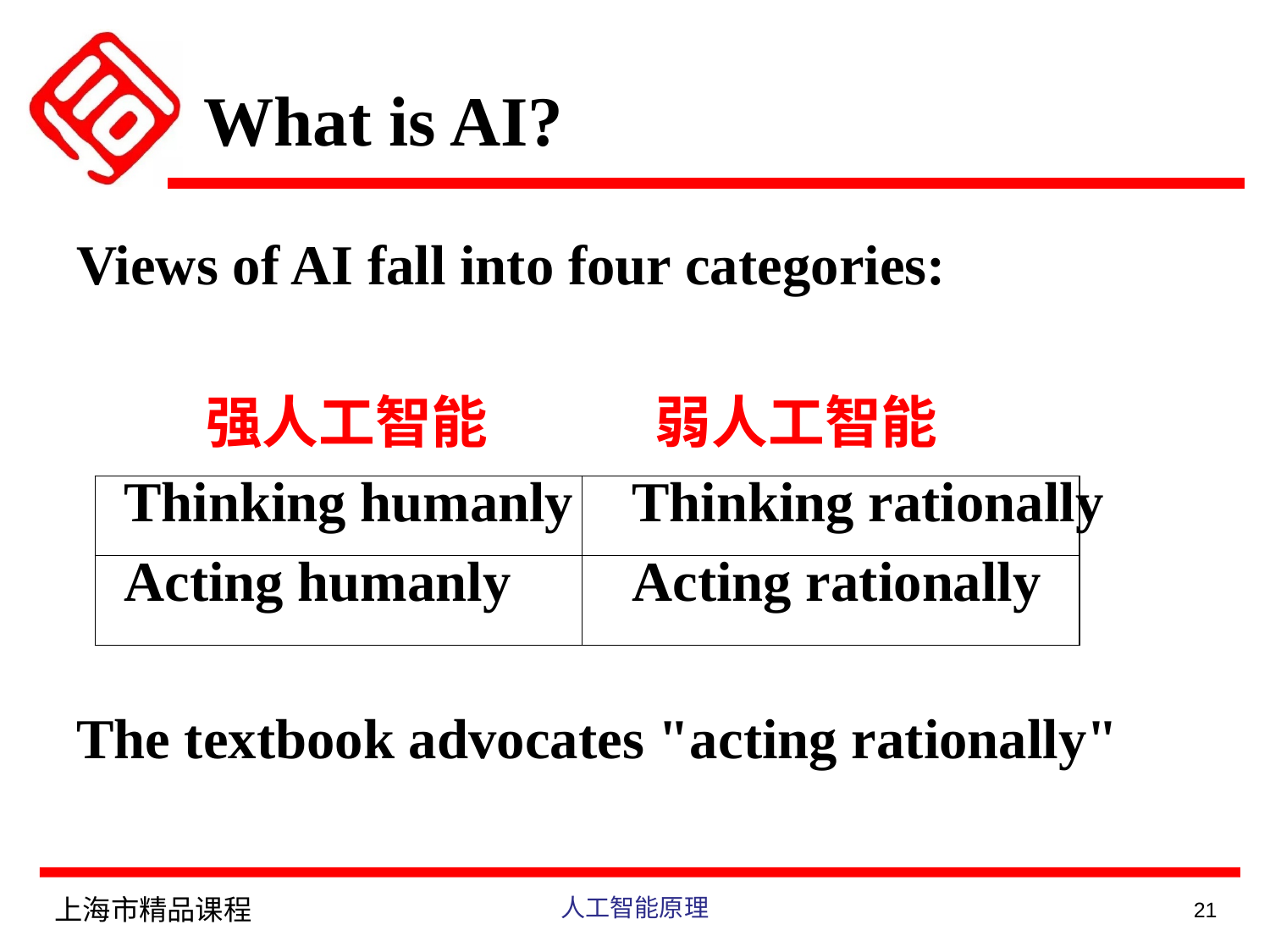

# What is AI?
Views of AI fall into four categories:

         强人工智能             弱人工智能
	Thinking humanly	Thinking rationally
	Acting humanly	Acting rationally

The textbook advocates "acting rationally"

|  |  |
| --- | --- |
|  |  |
上海市精品课程
人工智能原理
21